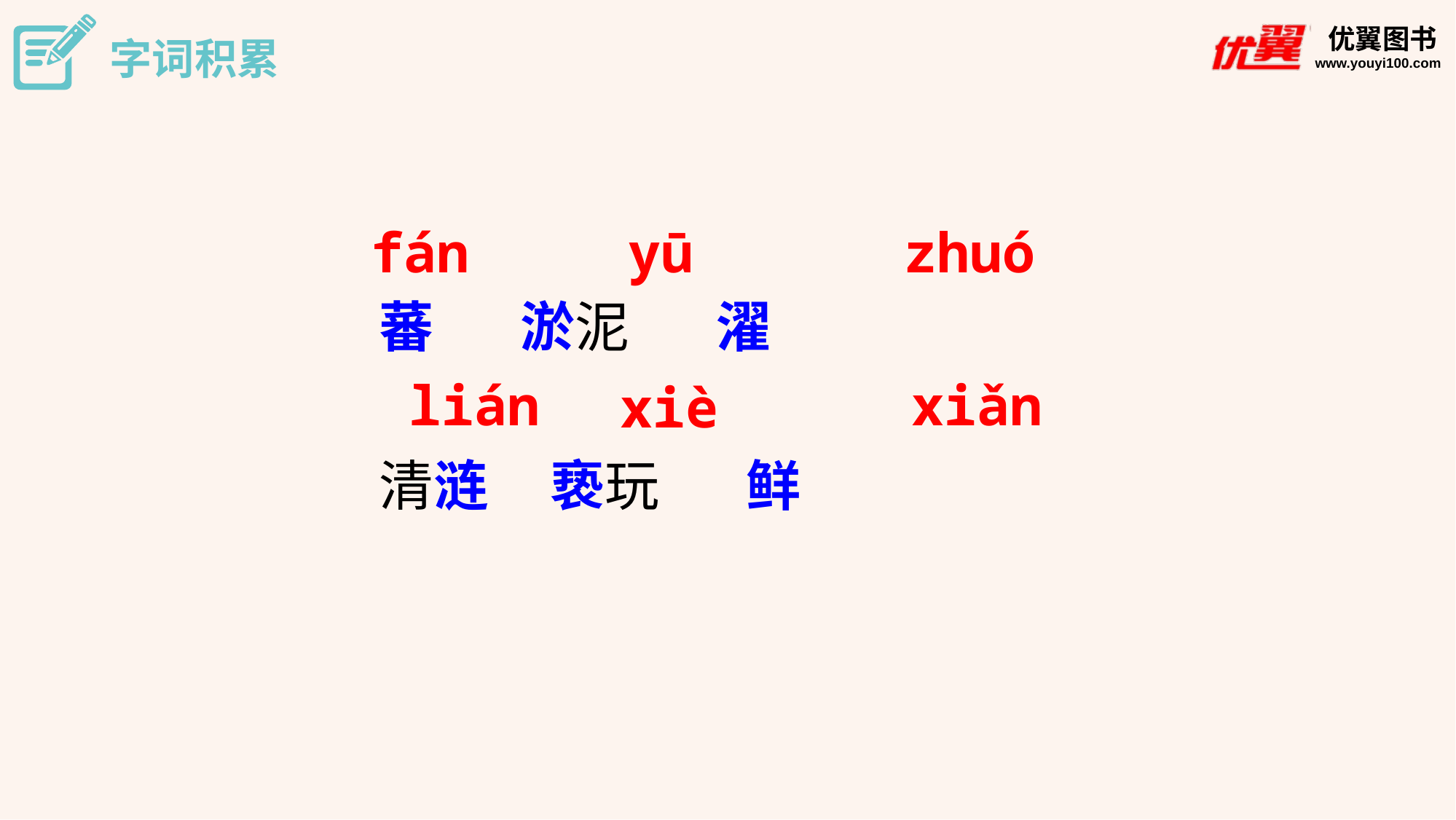

字词积累
fán
yū
zhuó
蕃       淤泥       濯
清涟     亵玩       鲜
lián
xiǎn
xiè